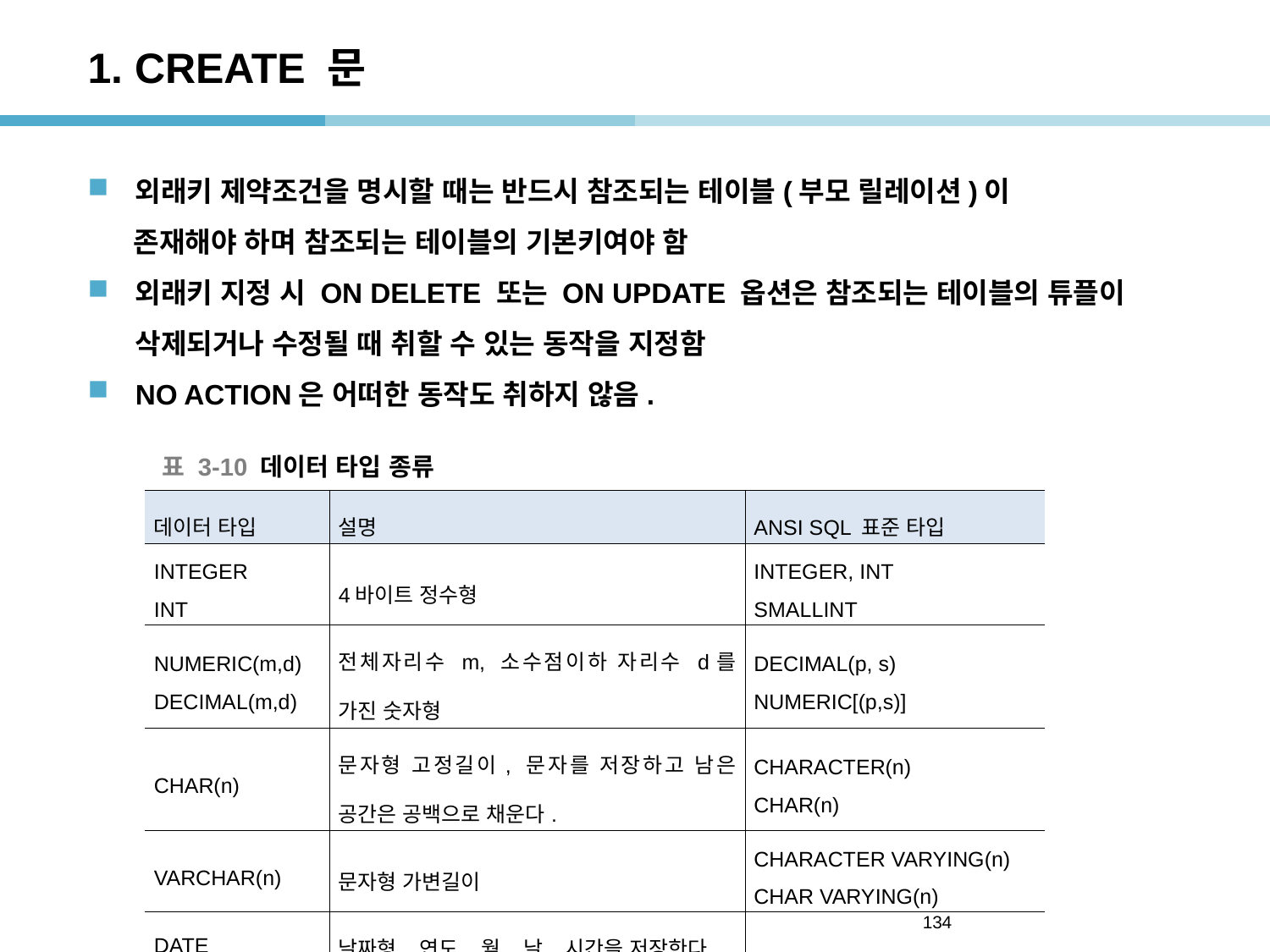

# 1. CREATE 문
외래키 제약조건을 명시할 때는 반드시 참조되는 테이블(부모 릴레이션)이
     존재해야 하며 참조되는 테이블의 기본키여야 함
외래키 지정 시 ON DELETE 또는 ON UPDATE 옵션은 참조되는 테이블의 튜플이 삭제되거나 수정될 때 취할 수 있는 동작을 지정함
NO ACTION은 어떠한 동작도 취하지 않음.

표 3-10 데이터 타입 종류
| 데이터 타입 | 설명 | ANSI SQL 표준 타입 |
| --- | --- | --- |
| INTEGER INT | 4바이트 정수형 | INTEGER, INT SMALLINT |
| NUMERIC(m,d) DECIMAL(m,d) | 전체자리수 m, 소수점이하 자리수 d를 가진 숫자형 | DECIMAL(p, s) NUMERIC[(p,s)] |
| CHAR(n) | 문자형 고정길이, 문자를 저장하고 남은 공간은 공백으로 채운다. | CHARACTER(n) CHAR(n) |
| VARCHAR(n) | 문자형 가변길이 | CHARACTER VARYING(n) CHAR VARYING(n) |
| DATE | 날짜형, 연도, 월, 날, 시간을 저장한다. |  |
134